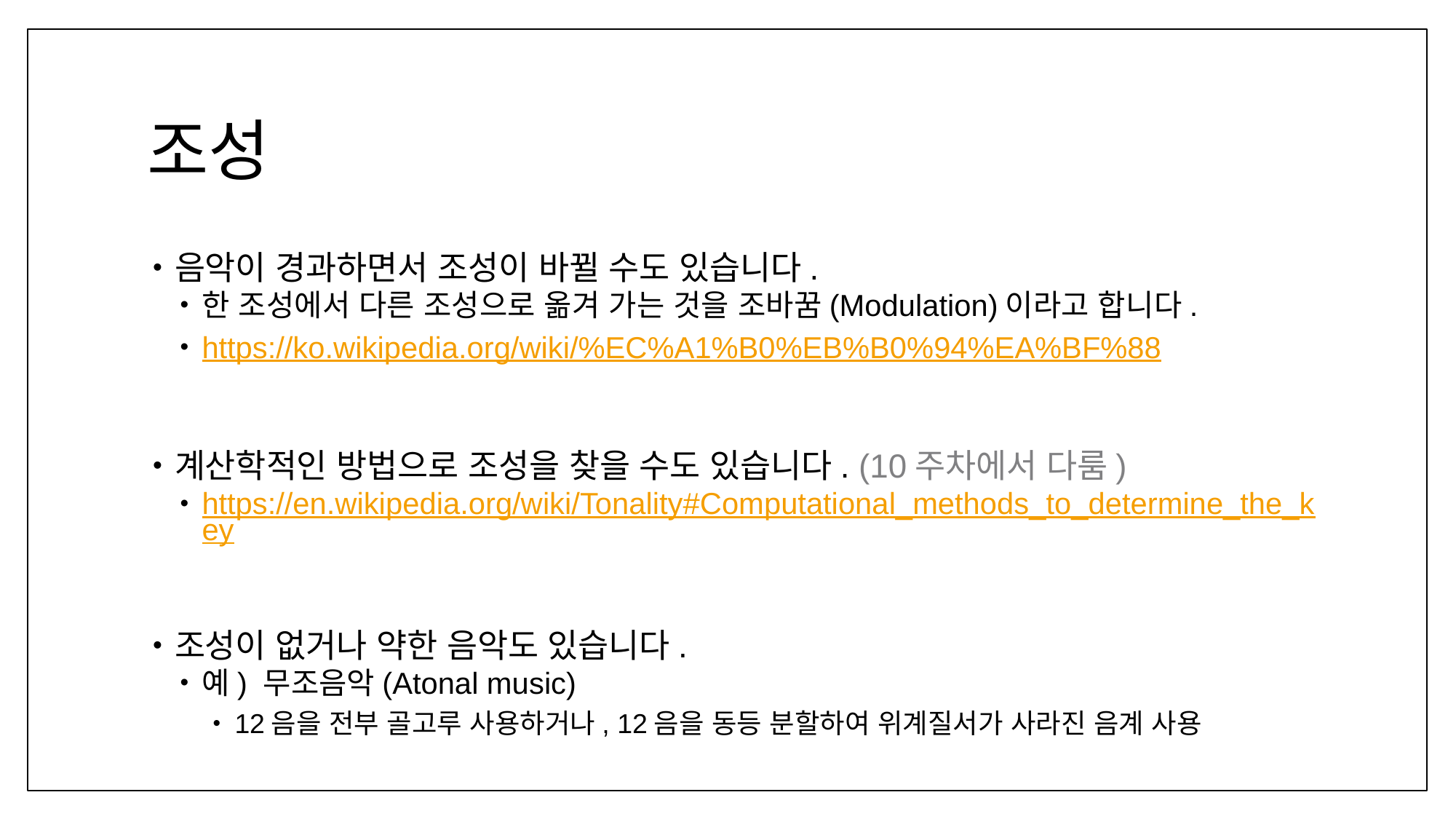

# 조성
음악이 경과하면서 조성이 바뀔 수도 있습니다.
한 조성에서 다른 조성으로 옮겨 가는 것을 조바꿈(Modulation)이라고 합니다.
https://ko.wikipedia.org/wiki/%EC%A1%B0%EB%B0%94%EA%BF%88

계산학적인 방법으로 조성을 찾을 수도 있습니다. (10주차에서 다룸)
https://en.wikipedia.org/wiki/Tonality#Computational_methods_to_determine_the_key

조성이 없거나 약한 음악도 있습니다.
예) 무조음악(Atonal music)
12음을 전부 골고루 사용하거나, 12음을 동등 분할하여 위계질서가 사라진 음계 사용